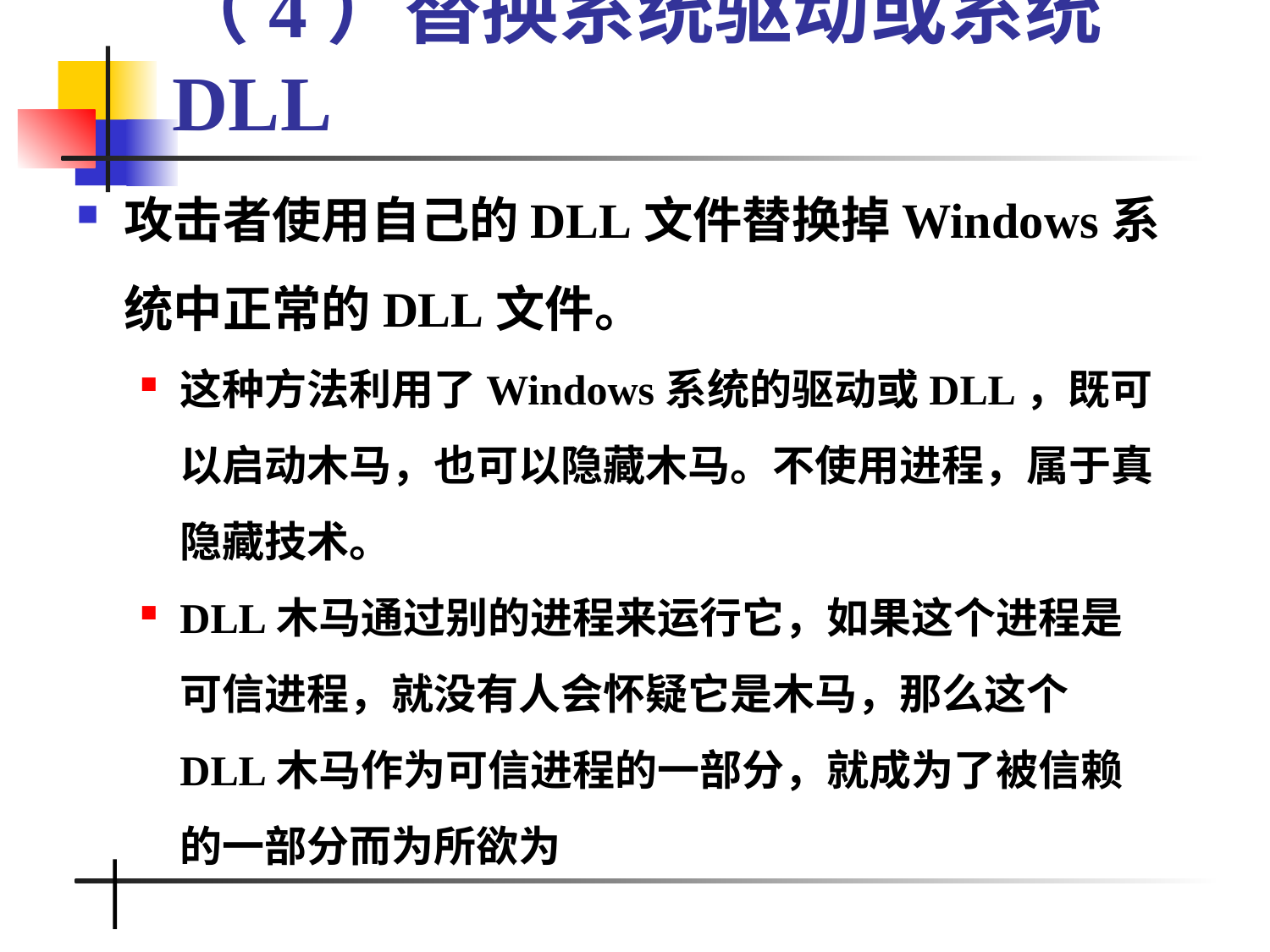

# （4）替换系统驱动或系统DLL
攻击者使用自己的DLL文件替换掉Windows系统中正常的DLL文件。
这种方法利用了Windows系统的驱动或DLL，既可以启动木马，也可以隐藏木马。不使用进程，属于真隐藏技术。
DLL木马通过别的进程来运行它，如果这个进程是可信进程，就没有人会怀疑它是木马，那么这个DLL木马作为可信进程的一部分，就成为了被信赖的一部分而为所欲为